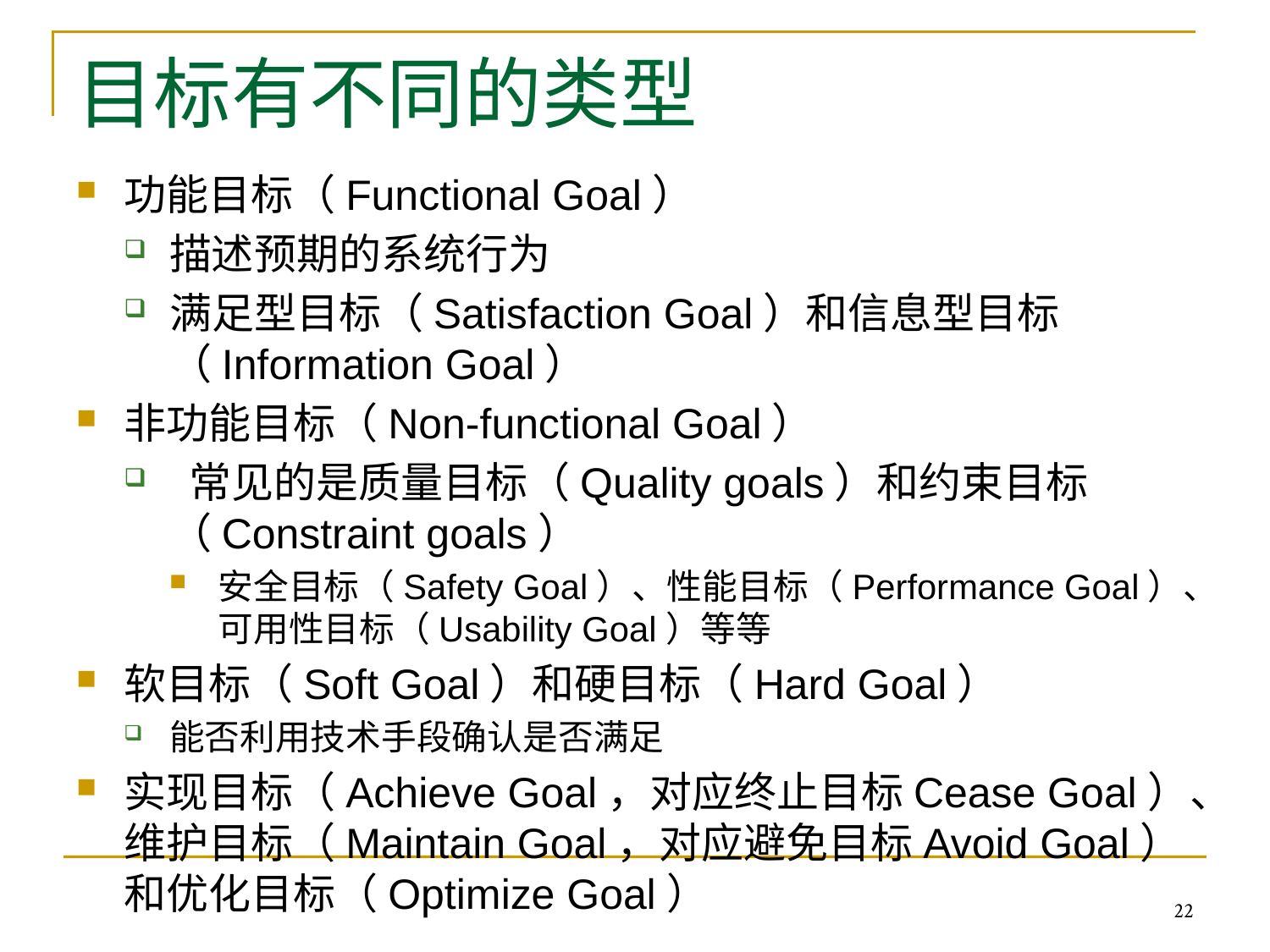

# 目标有不同的类型
功能目标（Functional Goal）
描述预期的系统行为
满足型目标（Satisfaction Goal）和信息型目标（Information Goal）
非功能目标（Non-functional Goal）
 常见的是质量目标（Quality goals）和约束目标（Constraint goals）
安全目标（Safety Goal）、性能目标（Performance Goal）、可用性目标（Usability Goal）等等
软目标（Soft Goal）和硬目标（Hard Goal）
能否利用技术手段确认是否满足
实现目标（Achieve Goal，对应终止目标Cease Goal）、维护目标（Maintain Goal，对应避免目标Avoid Goal）和优化目标（Optimize Goal）

22